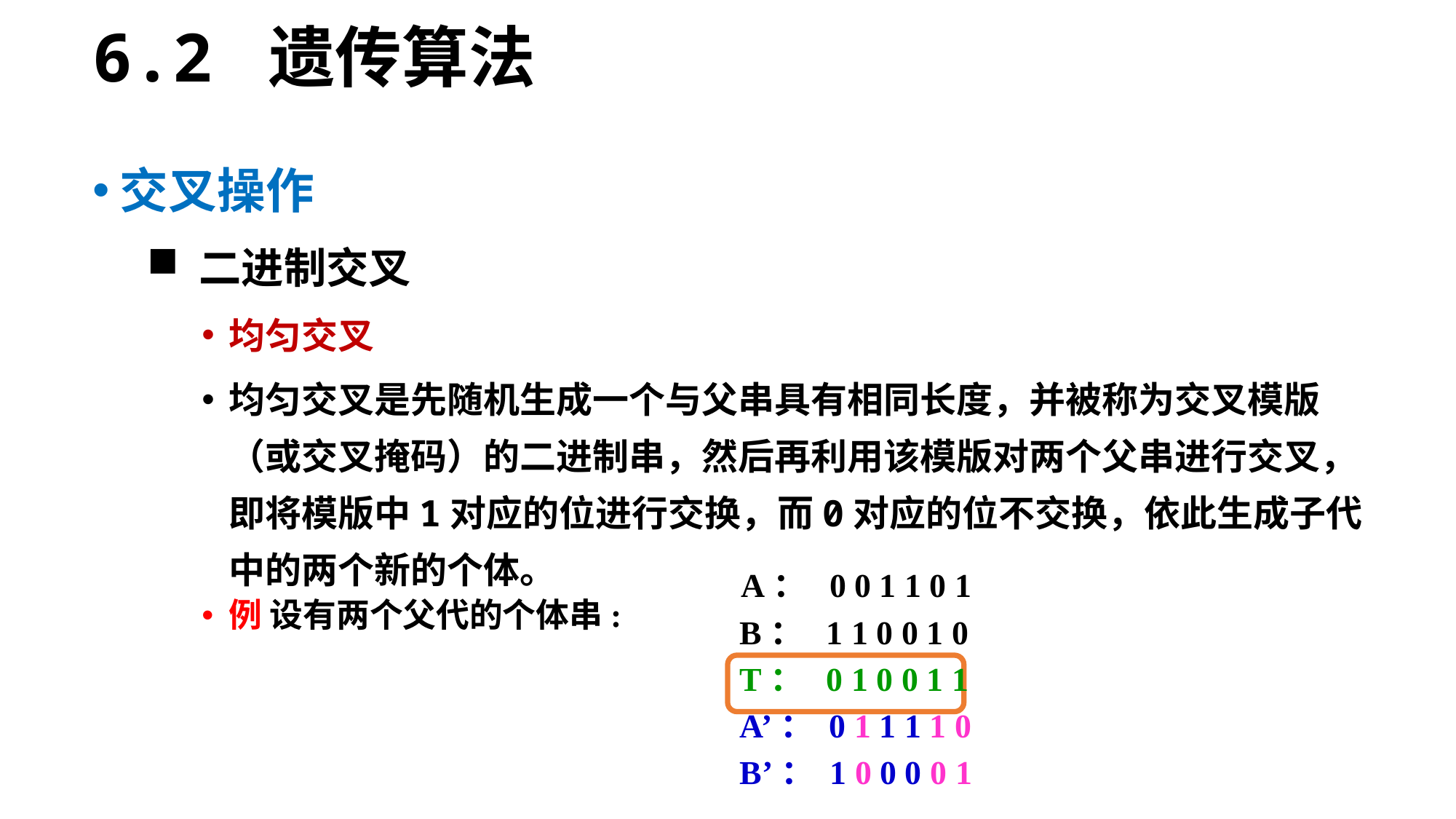

6.2 遗传算法
交叉操作
 二进制交叉
均匀交叉
均匀交叉是先随机生成一个与父串具有相同长度，并被称为交叉模版（或交叉掩码）的二进制串，然后再利用该模版对两个父串进行交叉，即将模版中1对应的位进行交换，而0对应的位不交换，依此生成子代中的两个新的个体。
例 设有两个父代的个体串:

         A：  0 0 1 1 0 1
             B：  1 1 0 0 1 0
             T：  0 1 0 0 1 1
             A’： 0 1 1 1 1 0
             B’： 1 0 0 0 0 1